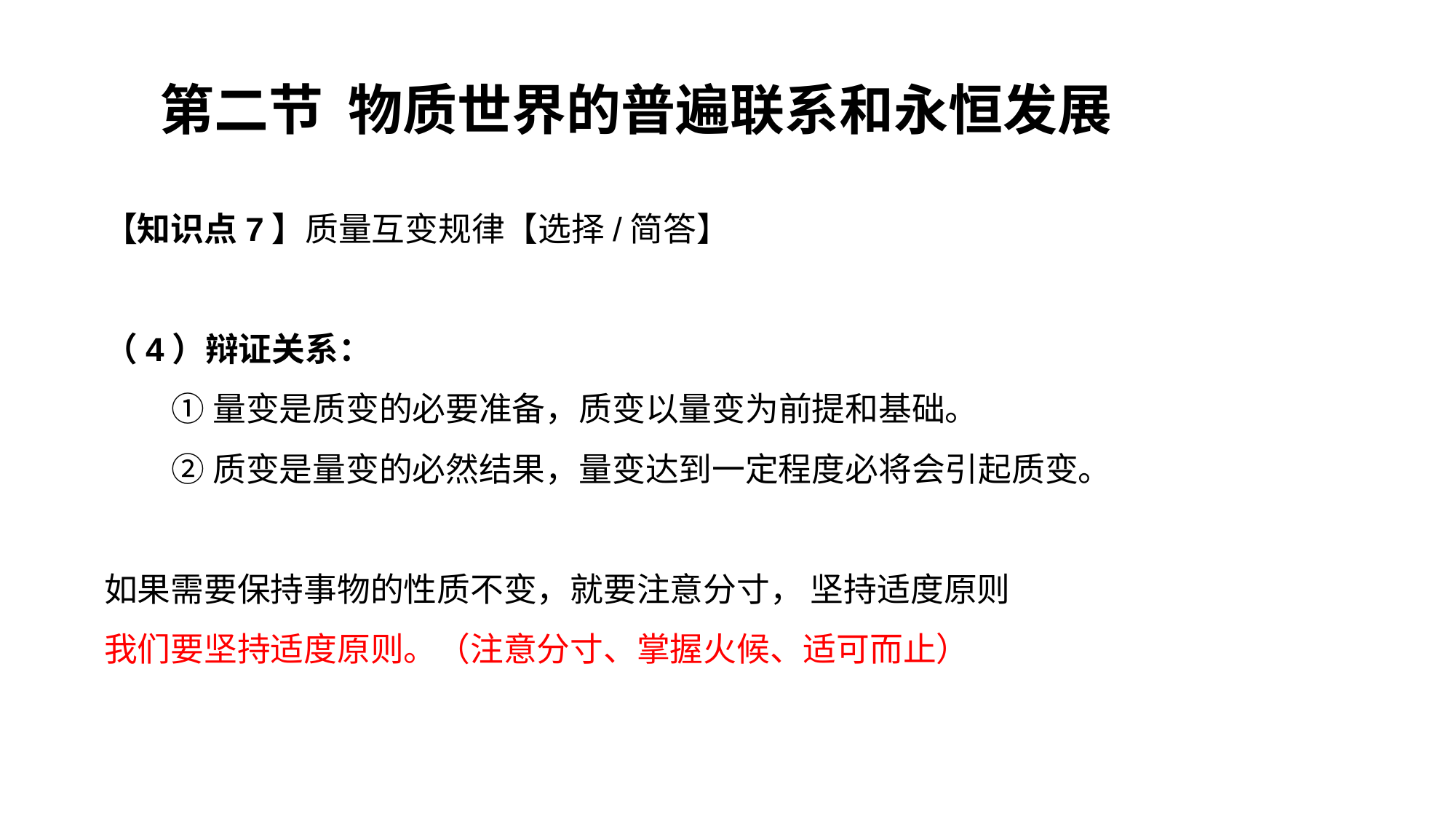

第一章
第二节  物质世界的普遍联系和永恒发展
【知识点7】质量互变规律【选择/简答】

（4）辩证关系：
         ①量变是质变的必要准备，质变以量变为前提和基础。
         ②质变是量变的必然结果，量变达到一定程度必将会引起质变。

如果需要保持事物的性质不变，就要注意分寸， 坚持适度原则
我们要坚持适度原则。（注意分寸、掌握火候、适可而止）